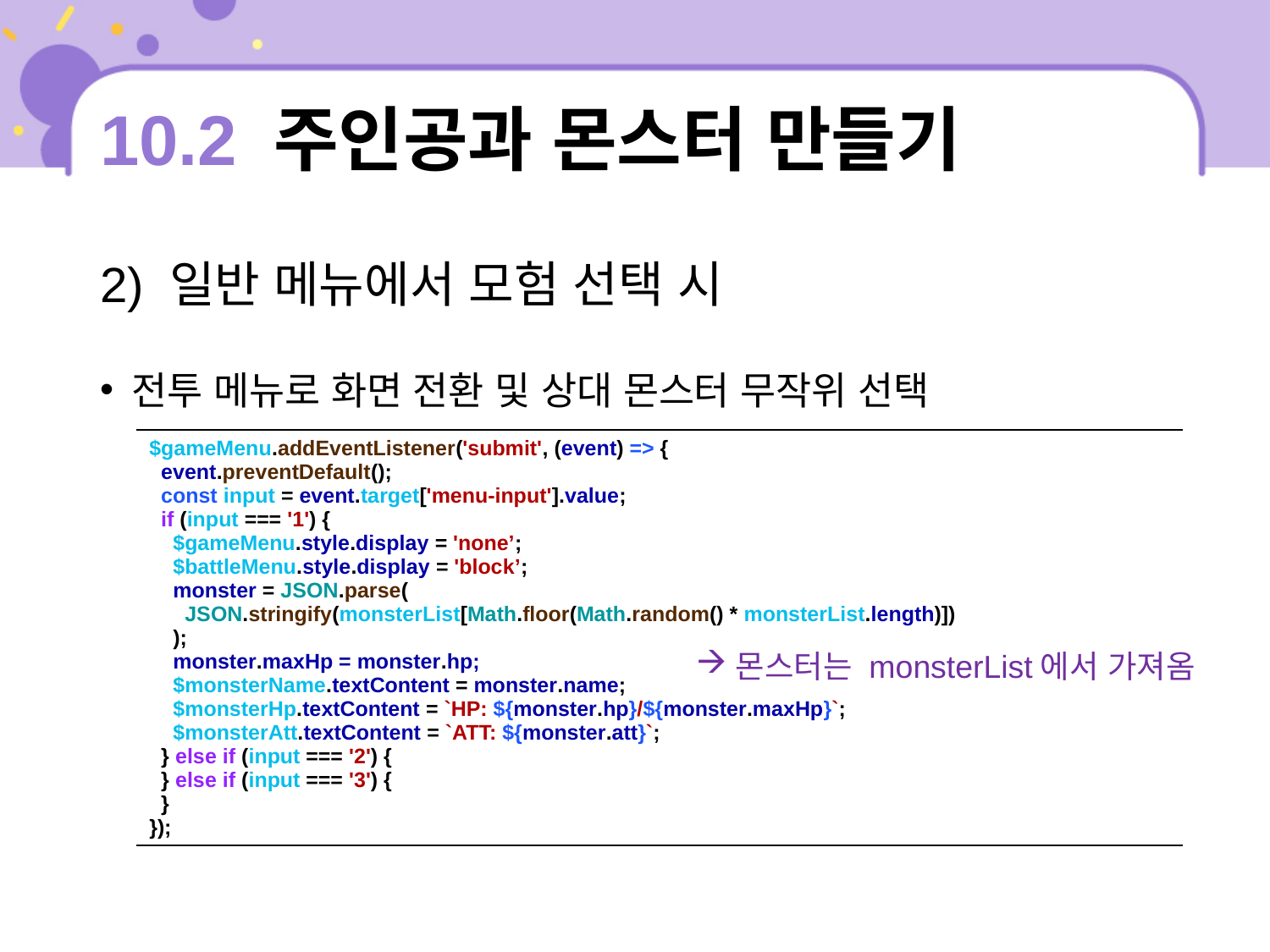

# 10.2 주인공과 몬스터 만들기
2) 일반 메뉴에서 모험 선택 시
전투 메뉴로 화면 전환 및 상대 몬스터 무작위 선택
| $gameMenu.addEventListener('submit', (event) => { event.preventDefault(); const input = event.target['menu-input'].value; if (input === '1') { $gameMenu.style.display = 'none’; $battleMenu.style.display = 'block’; monster = JSON.parse( JSON.stringify(monsterList[Math.floor(Math.random() \* monsterList.length)]) ); monster.maxHp = monster.hp; $monsterName.textContent = monster.name; $monsterHp.textContent = `HP: ${monster.hp}/${monster.maxHp}`; $monsterAtt.textContent = `ATT: ${monster.att}`; } else if (input === '2') { } else if (input === '3') { } }); |
| --- |
몬스터는 monsterList에서 가져옴